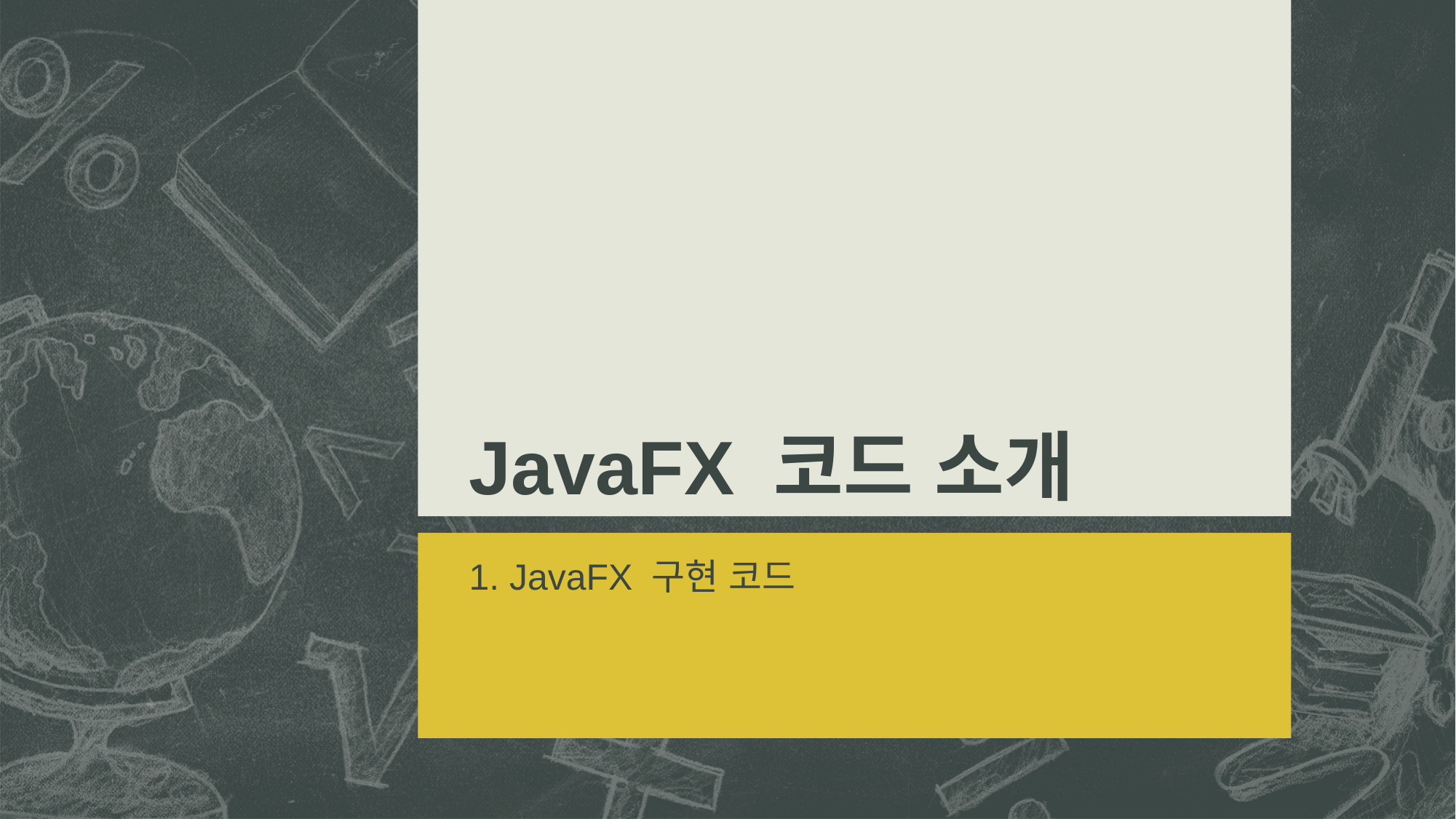

# JavaFX 코드 소개
1. JavaFX 구현 코드